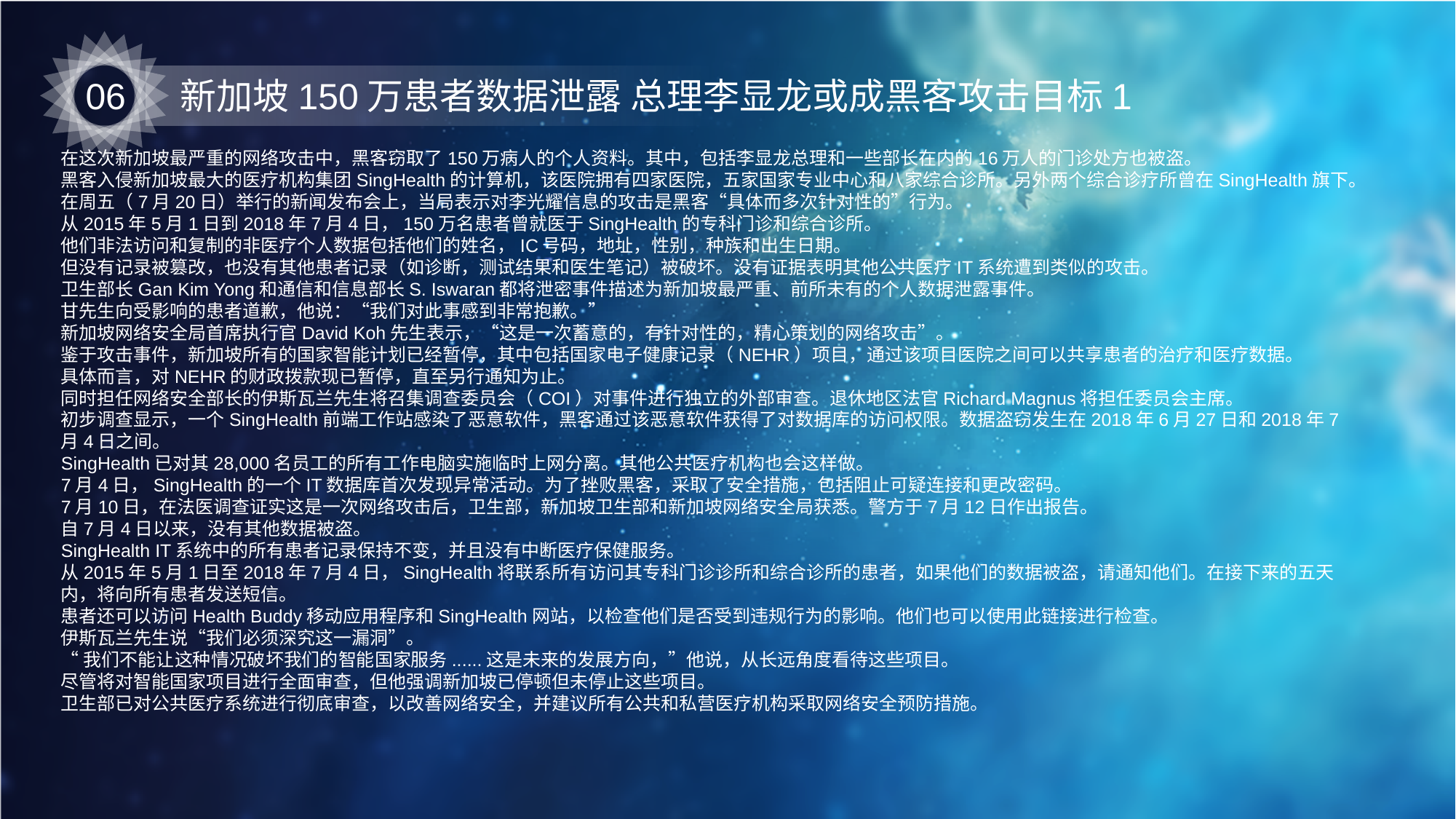

06
新加坡150万患者数据泄露 总理李显龙或成黑客攻击目标1
在这次新加坡最严重的网络攻击中，黑客窃取了150万病人的个人资料。其中，包括李显龙总理和一些部长在内的16万人的门诊处方也被盗。
黑客入侵新加坡最大的医疗机构集团SingHealth的计算机，该医院拥有四家医院，五家国家专业中心和八家综合诊所。另外两个综合诊疗所曾在SingHealth旗下。
在周五（7月20日）举行的新闻发布会上，当局表示对李光耀信息的攻击是黑客“具体而多次针对性的”行为。
从2015年5月1日到2018年7月4日，150万名患者曾就医于SingHealth的专科门诊和综合诊所。
他们非法访问和复制的非医疗个人数据包括他们的姓名，IC号码，地址，性别，种族和出生日期。
但没有记录被篡改，也没有其他患者记录（如诊断，测试结果和医生笔记）被破坏。没有证据表明其他公共医疗IT系统遭到类似的攻击。
卫生部长Gan Kim Yong和通信和信息部长S. Iswaran都将泄密事件描述为新加坡最严重、前所未有的个人数据泄露事件。
甘先生向受影响的患者道歉，他说：“我们对此事感到非常抱歉。”
新加坡网络安全局首席执行官David Koh先生表示，“这是一次蓄意的，有针对性的，精心策划的网络攻击”。
鉴于攻击事件，新加坡所有的国家智能计划已经暂停，其中包括国家电子健康记录（NEHR）项目，通过该项目医院之间可以共享患者的治疗和医疗数据。
具体而言，对NEHR的财政拨款现已暂停，直至另行通知为止。
同时担任网络安全部长的伊斯瓦兰先生将召集调查委员会（COI）对事件进行独立的外部审查。退休地区法官Richard Magnus将担任委员会主席。
初步调查显示，一个SingHealth前端工作站感染了恶意软件，黑客通过该恶意软件获得了对数据库的访问权限。数据盗窃发生在2018年6月27日和2018年7月4日之间。
SingHealth已对其28,000名员工的所有工作电脑实施临时上网分离。其他公共医疗机构也会这样做。
7月4日，SingHealth的一个IT数据库首次发现异常活动。为了挫败黑客，采取了安全措施，包括阻止可疑连接和更改密码。
7月10日，在法医调查证实这是一次网络攻击后，卫生部，新加坡卫生部和新加坡网络安全局获悉。警方于7月12日作出报告。
自7月4日以来，没有其他数据被盗。
SingHealth IT系统中的所有患者记录保持不变，并且没有中断医疗保健服务。
从2015年5月1日至2018年7月4日，SingHealth将联系所有访问其专科门诊诊所和综合诊所的患者，如果他们的数据被盗，请通知他们。在接下来的五天内，将向所有患者发送短信。
患者还可以访问Health Buddy移动应用程序和SingHealth网站，以检查他们是否受到违规行为的影响。他们也可以使用此链接进行检查。
伊斯瓦兰先生说“我们必须深究这一漏洞”。
“我们不能让这种情况破坏我们的智能国家服务......这是未来的发展方向，”他说，从长远角度看待这些项目。
尽管将对智能国家项目进行全面审查，但他强调新加坡已停顿但未停止这些项目。
卫生部已对公共医疗系统进行彻底审查，以改善网络安全，并建议所有公共和私营医疗机构采取网络安全预防措施。